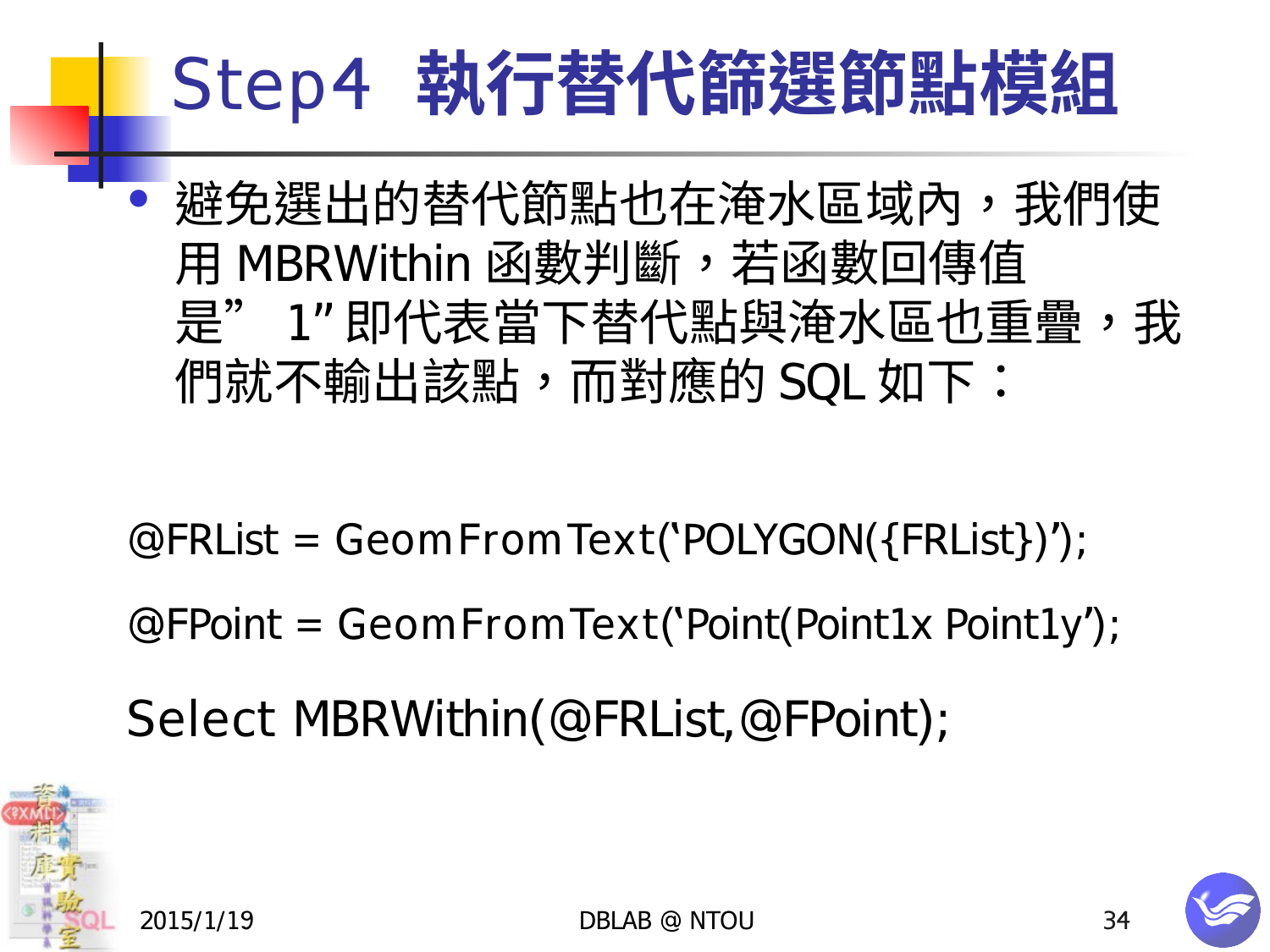

# Step4 執行替代篩選節點模組
避免選出的替代節點也在淹水區域內，我們使用MBRWithin函數判斷，若函數回傳值是”1”即代表當下替代點與淹水區也重疊，我們就不輸出該點，而對應的SQL如下：

@FRList = GeomFromText(‘POLYGON({FRList})’);
@FPoint = GeomFromText(‘Point(Point1x Point1y’);
Select MBRWithin(@FRList,@FPoint);
2015/1/19
DBLAB @ NTOU
34